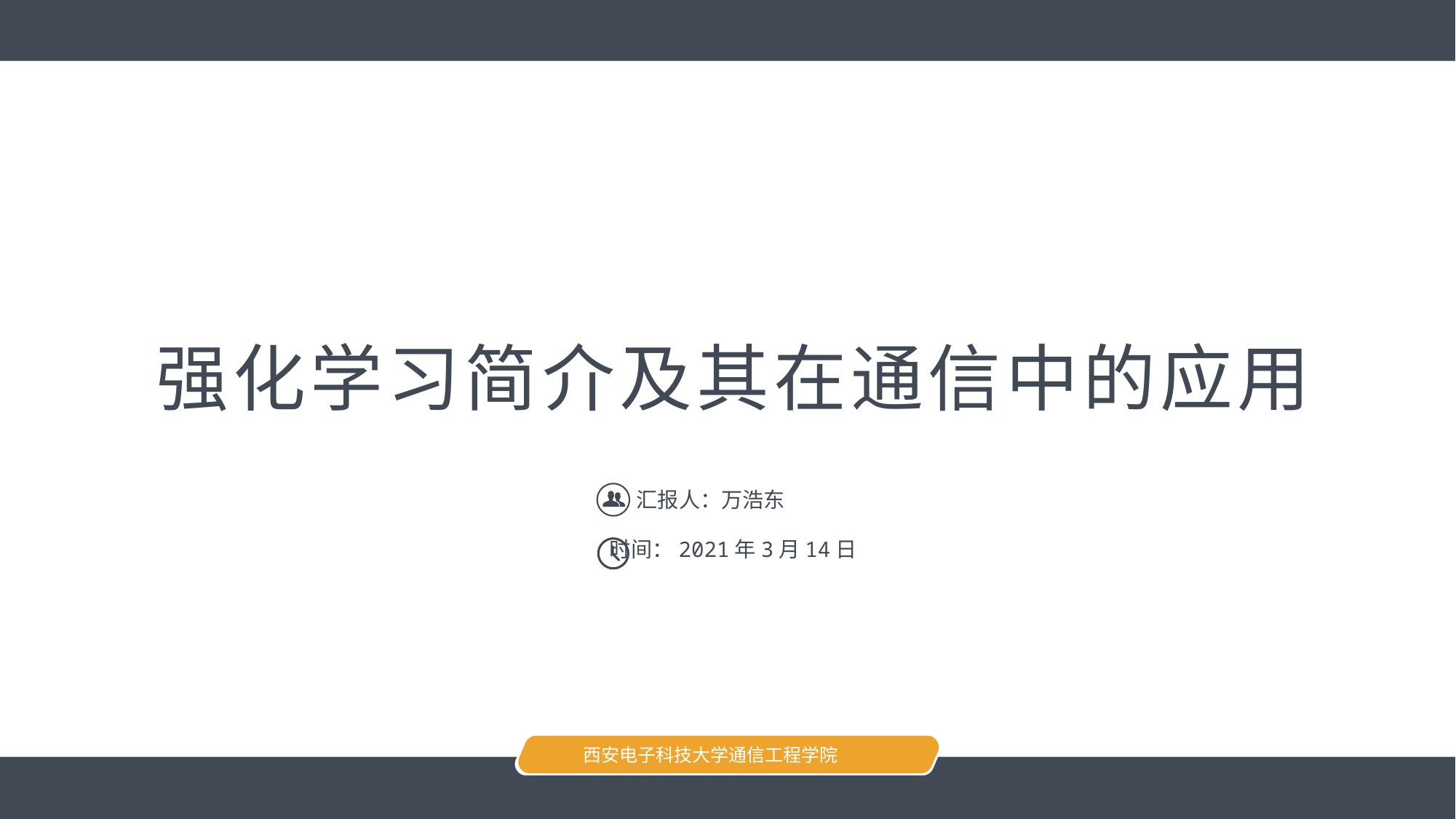

强化学习简介及其在通信中的应用
汇报人：万浩东

时间：2021年3月14日

西安电子科技大学通信工程学院

1